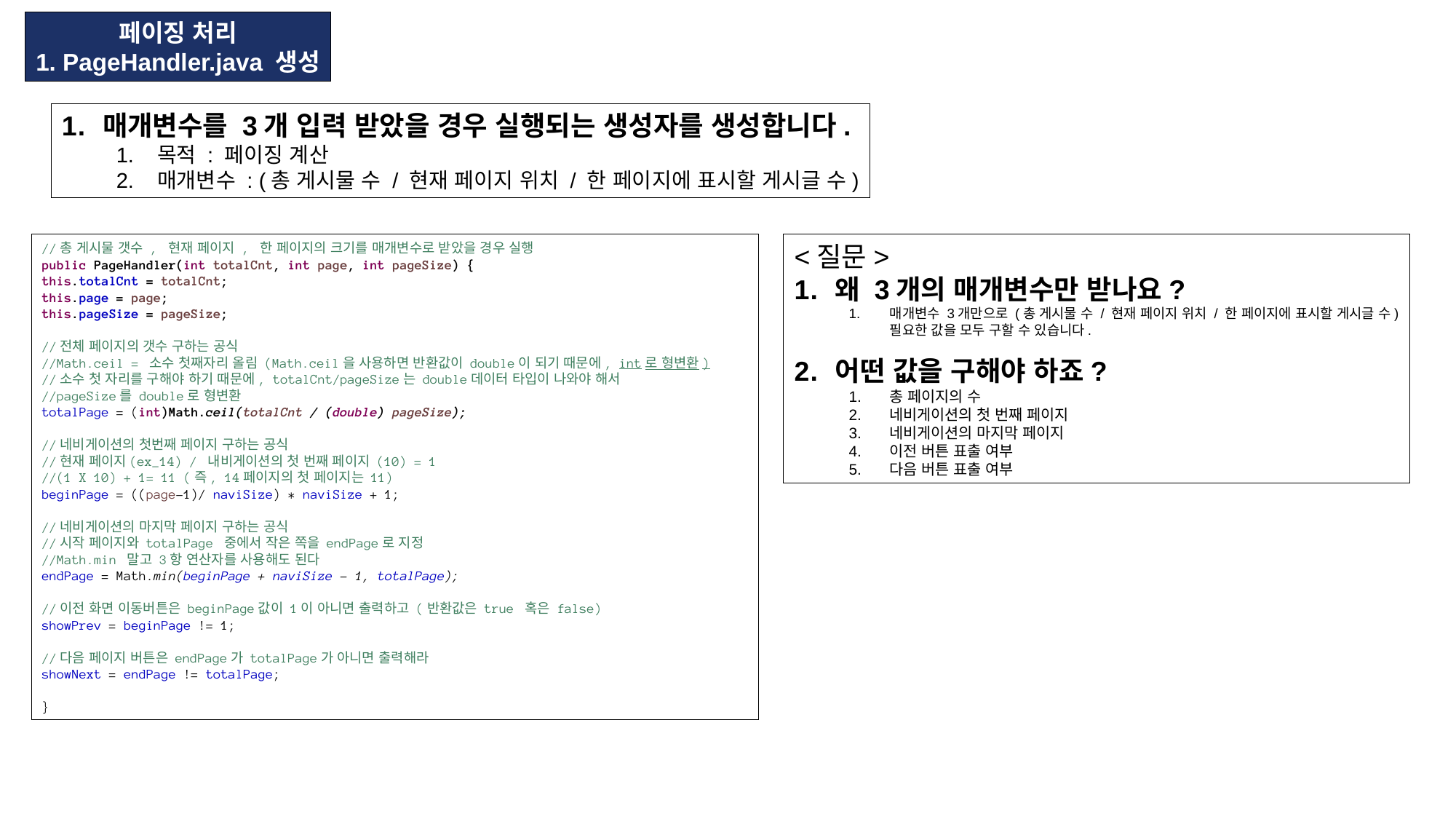

페이징 처리
1. PageHandler.java 생성
매개변수를 3개 입력 받았을 경우 실행되는 생성자를 생성합니다.
목적 : 페이징 계산
매개변수 : (총 게시물 수 / 현재 페이지 위치 / 한 페이지에 표시할 게시글 수)
//총 게시물 갯수 , 현재 페이지 , 한 페이지의 크기를 매개변수로 받았을 경우 실행
public PageHandler(int totalCnt, int page, int pageSize) {
this.totalCnt = totalCnt;
this.page = page;
this.pageSize = pageSize;

//전체 페이지의 갯수 구하는 공식
//Math.ceil = 소수 첫째자리 올림 (Math.ceil을 사용하면 반환값이 double이 되기 때문에, int로 형변환)
//소수 첫 자리를 구해야 하기 때문에, totalCnt/pageSize는 double데이터 타입이 나와야 해서
//pageSize를 double로 형변환
totalPage = (int)Math.ceil(totalCnt / (double) pageSize);

//네비게이션의 첫번째 페이지 구하는 공식
//현재 페이지(ex_14) / 내비게이션의 첫 번째 페이지 (10) = 1
//(1 X 10) + 1= 11 (즉, 14페이지의 첫 페이지는 11)
beginPage = ((page-1)/ naviSize) * naviSize + 1;

//네비게이션의 마지막 페이지 구하는 공식
//시작 페이지와 totalPage 중에서 작은 쪽을 endPage로 지정
//Math.min 말고 3항 연산자를 사용해도 된다
endPage = Math.min(beginPage + naviSize - 1, totalPage);

//이전 화면 이동버튼은 beginPage값이 1이 아니면 출력하고 (반환값은 true 혹은 false)
showPrev = beginPage != 1;

//다음 페이지 버튼은 endPage가 totalPage가 아니면 출력해라
showNext = endPage != totalPage;

}
<질문>
왜 3개의 매개변수만 받나요?
매개변수 3개만으로 (총 게시물 수 / 현재 페이지 위치 / 한 페이지에 표시할 게시글 수)
필요한 값을 모두 구할 수 있습니다.

어떤 값을 구해야 하죠?
총 페이지의 수
네비게이션의 첫 번째 페이지
네비게이션의 마지막 페이지
이전 버튼 표출 여부
다음 버튼 표출 여부